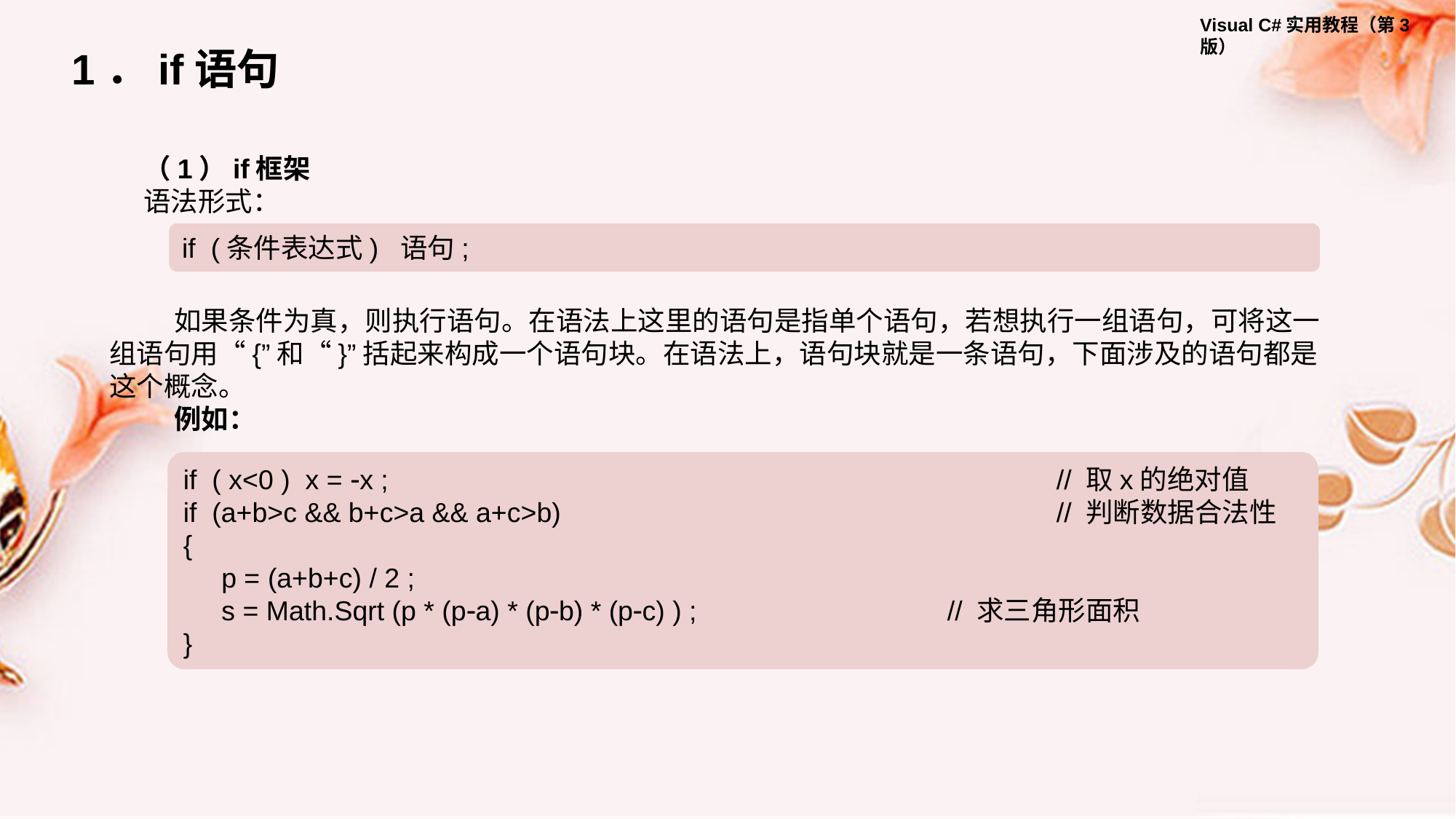

1．if语句
（1）if框架
语法形式：
if  (条件表达式)  语句;
如果条件为真，则执行语句。在语法上这里的语句是指单个语句，若想执行一组语句，可将这一组语句用“{”和“}”括起来构成一个语句块。在语法上，语句块就是一条语句，下面涉及的语句都是这个概念。
例如：
if  ( x<0 )  x = −x ;       						// 取x的绝对值
if  (a+b>c && b+c>a && a+c>b) 					// 判断数据合法性
{
     p = (a+b+c) / 2 ;
     s = Math.Sqrt (p * (p−a) * (p−b) * (p−c) ) ;  			// 求三角形面积
}